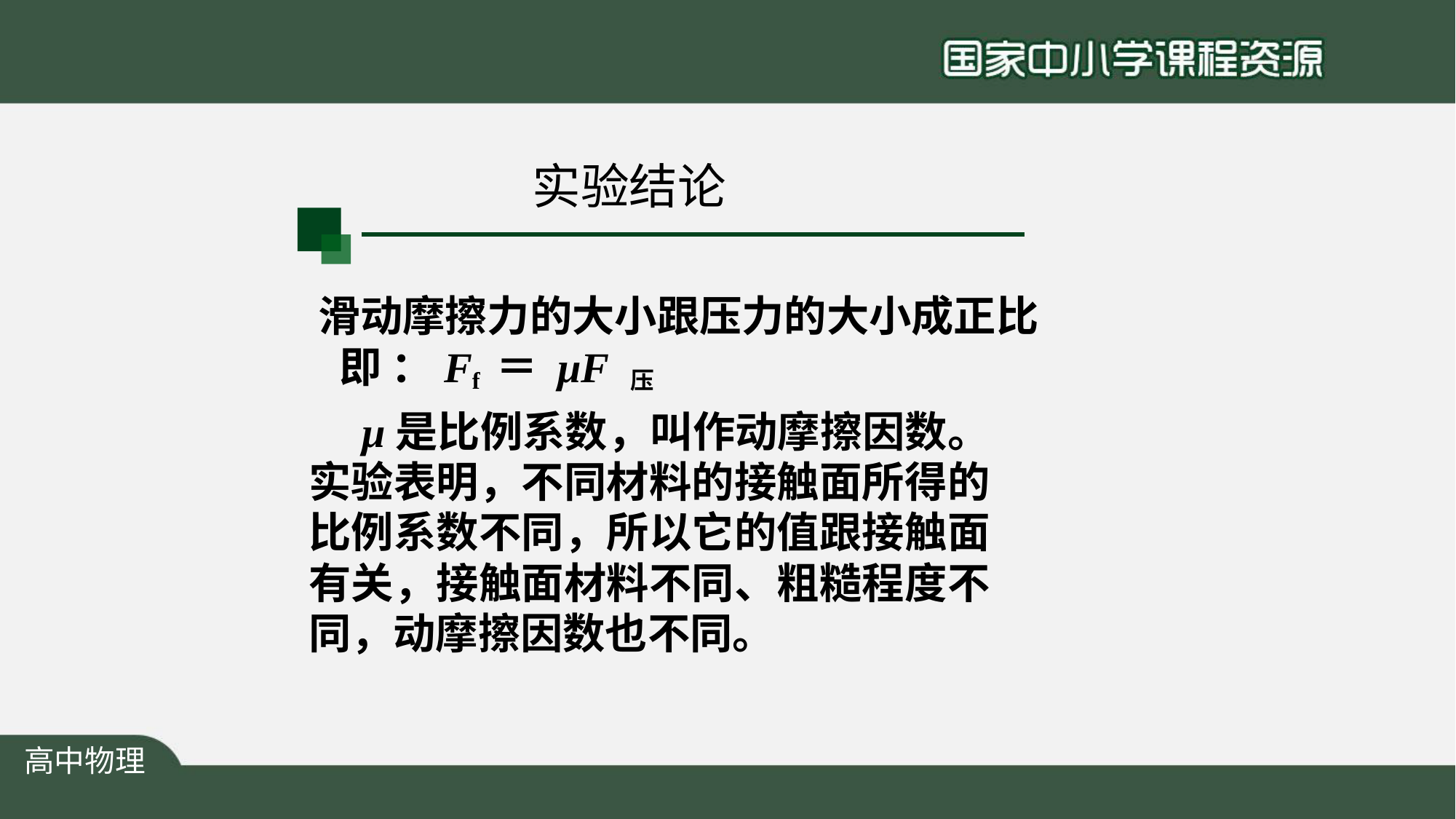

# 实验结论

滑动摩擦力的大小跟压力的大小成正比 即 ：Ff ＝ μF 压
μ是比例系数，叫作动摩擦因数。 实验表明，不同材料的接触面所得的 比例系数不同，所以它的值跟接触面 有关，接触面材料不同、粗糙程度不 同，动摩擦因数也不同。
高中物理